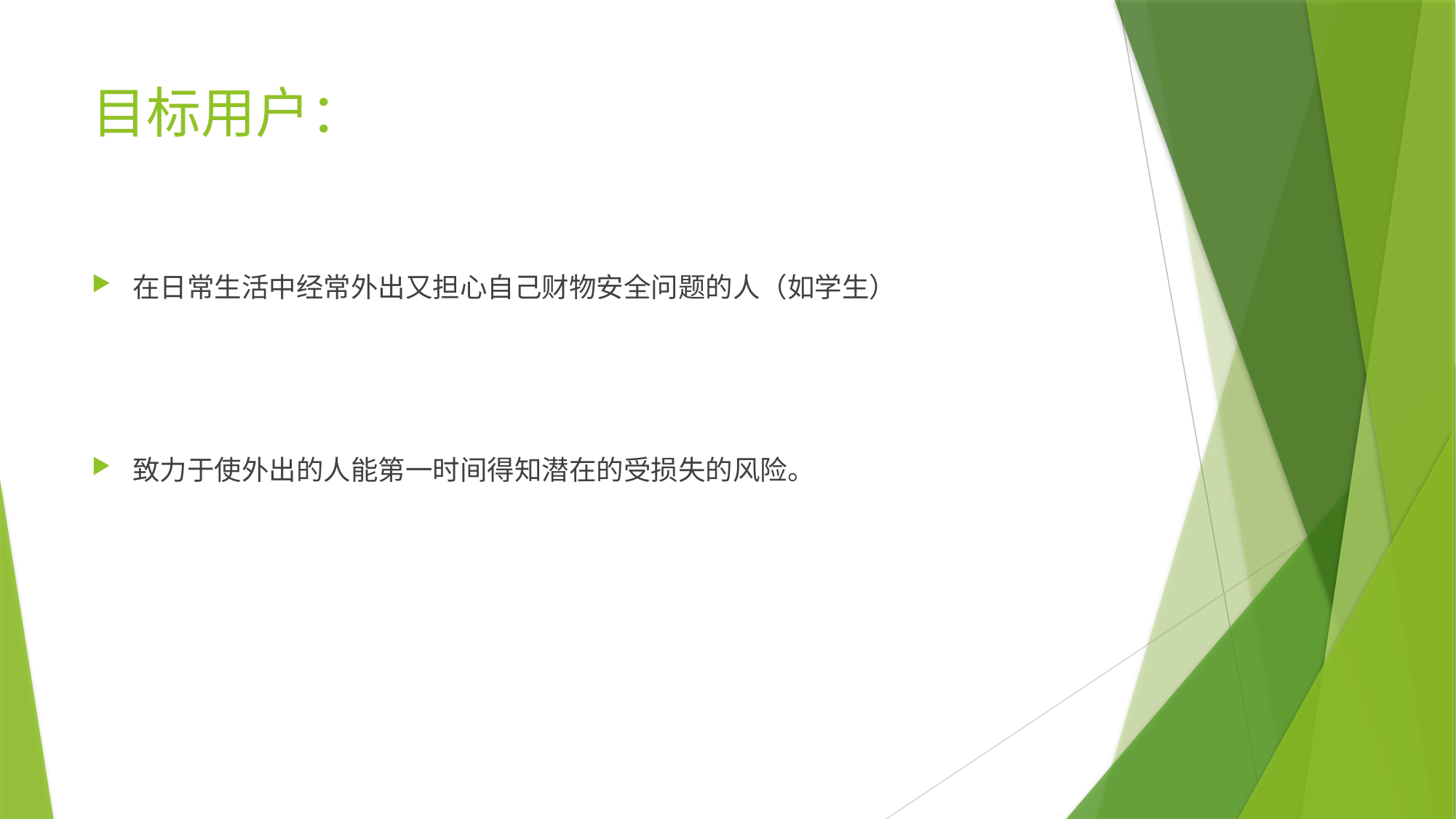

# 目标用户：
在日常生活中经常外出又担心自己财物安全问题的人（如学生）
致力于使外出的人能第一时间得知潜在的受损失的风险。